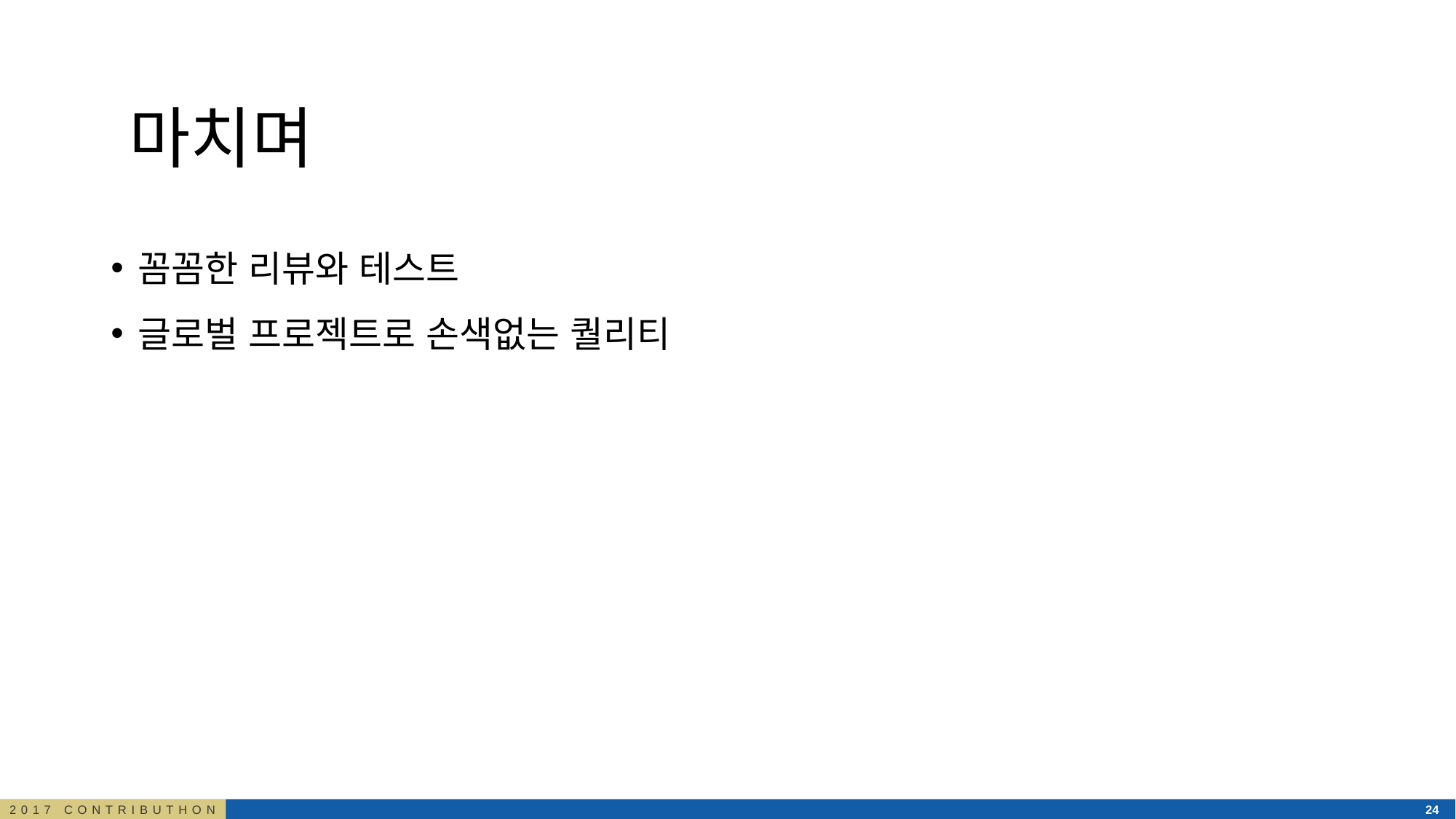

마치며
꼼꼼한 리뷰와 테스트
글로벌 프로젝트로 손색없는 퀄리티